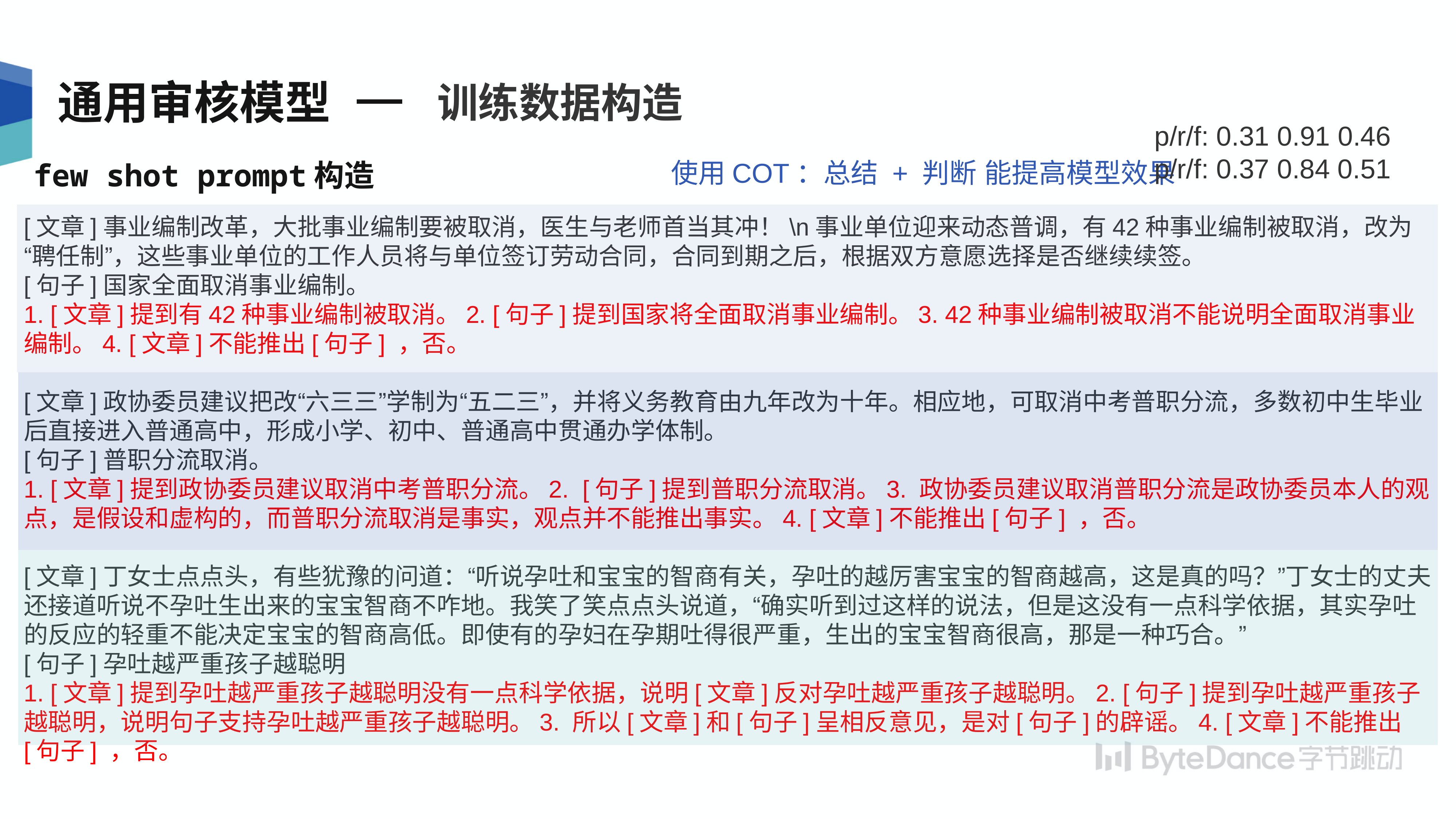

训练数据构造
通用审核模型
p/r/f: 0.31 0.91 0.46
p/r/f: 0.37 0.84 0.51
few shot prompt构造
使用COT：总结 + 判断 能提高模型效果

[文章]事业编制改革，大批事业编制要被取消，医生与老师首当其冲！\n事业单位迎来动态普调，有42种事业编制被取消，改为“聘任制”，这些事业单位的工作人员将与单位签订劳动合同，合同到期之后，根据双方意愿选择是否继续续签。
[句子]国家全面取消事业编制。
1. [文章]提到有42种事业编制被取消。2. [句子]提到国家将全面取消事业编制。3. 42种事业编制被取消不能说明全面取消事业编制。4. [文章]不能推出[句子] ，否。

[文章]政协委员建议把改“六三三”学制为“五二三”，并将义务教育由九年改为十年。相应地，可取消中考普职分流，多数初中生毕业后直接进入普通高中，形成小学、初中、普通高中贯通办学体制。
[句子]普职分流取消。
1. [文章]提到政协委员建议取消中考普职分流。2.  [句子]提到普职分流取消。3. 政协委员建议取消普职分流是政协委员本人的观点，是假设和虚构的，而普职分流取消是事实，观点并不能推出事实。4. [文章]不能推出[句子] ，否。

[文章]丁女士点点头，有些犹豫的问道：“听说孕吐和宝宝的智商有关，孕吐的越厉害宝宝的智商越高，这是真的吗？”丁女士的丈夫还接道听说不孕吐生出来的宝宝智商不咋地。我笑了笑点点头说道，“确实听到过这样的说法，但是这没有一点科学依据，其实孕吐的反应的轻重不能决定宝宝的智商高低。即使有的孕妇在孕期吐得很严重，生出的宝宝智商很高，那是一种巧合。”
[句子]孕吐越严重孩子越聪明
1. [文章]提到孕吐越严重孩子越聪明没有一点科学依据，说明[文章]反对孕吐越严重孩子越聪明。2. [句子]提到孕吐越严重孩子越聪明，说明句子支持孕吐越严重孩子越聪明。3. 所以[文章]和[句子]呈相反意见，是对[句子]的辟谣。4. [文章]不能推出[句子] ，否。